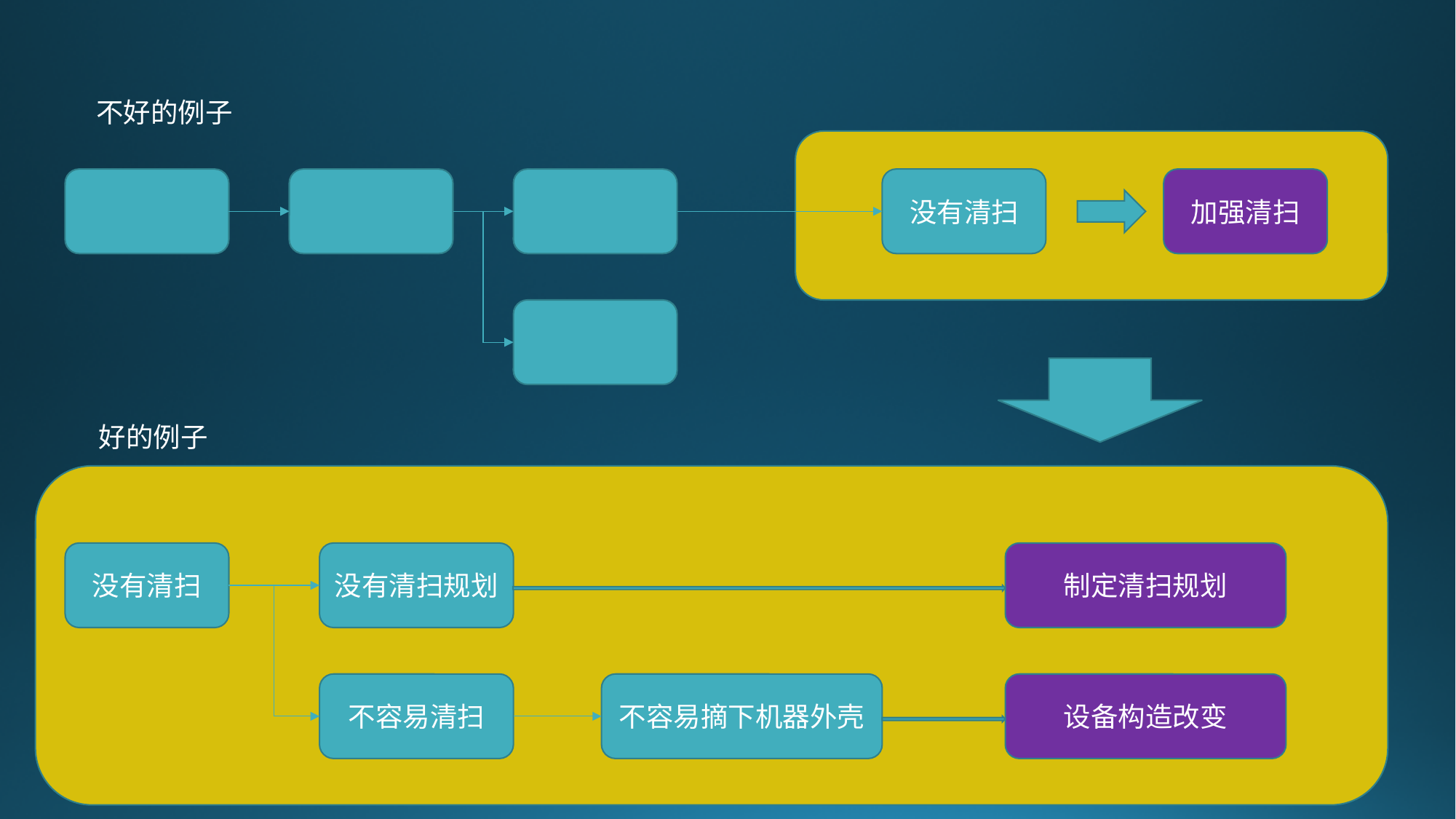

不好的例子

没有清扫
加强清扫

好的例子

制定清扫规划
没有清扫
没有清扫规划

不容易清扫
不容易摘下机器外壳
设备构造改变